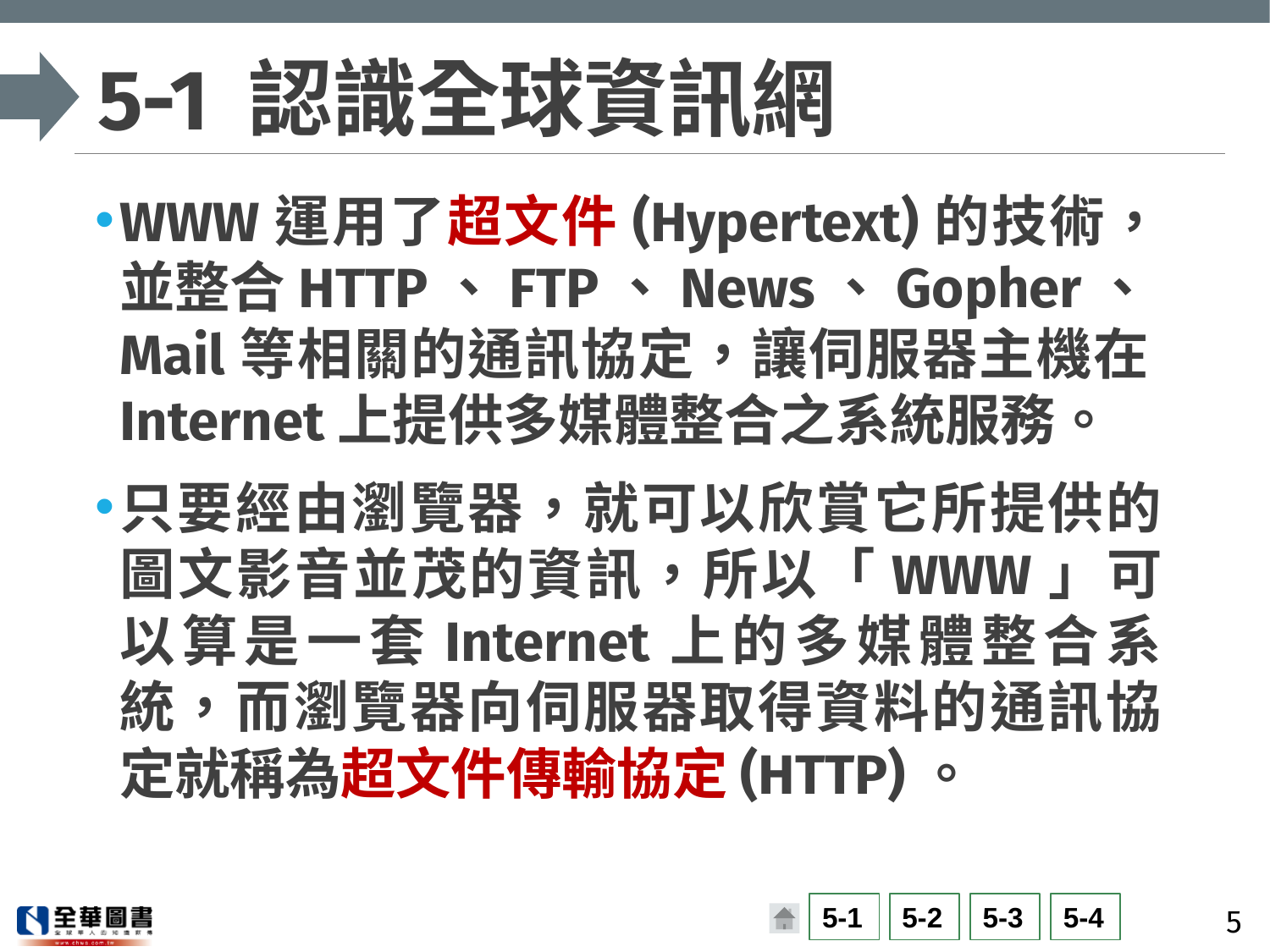

# 5-1 認識全球資訊網
WWW運用了超文件(Hypertext)的技術，並整合HTTP、FTP、News、Gopher、Mail等相關的通訊協定，讓伺服器主機在Internet上提供多媒體整合之系統服務。
只要經由瀏覽器，就可以欣賞它所提供的圖文影音並茂的資訊，所以「WWW」可以算是一套Internet上的多媒體整合系統，而瀏覽器向伺服器取得資料的通訊協定就稱為超文件傳輸協定(HTTP)。
5